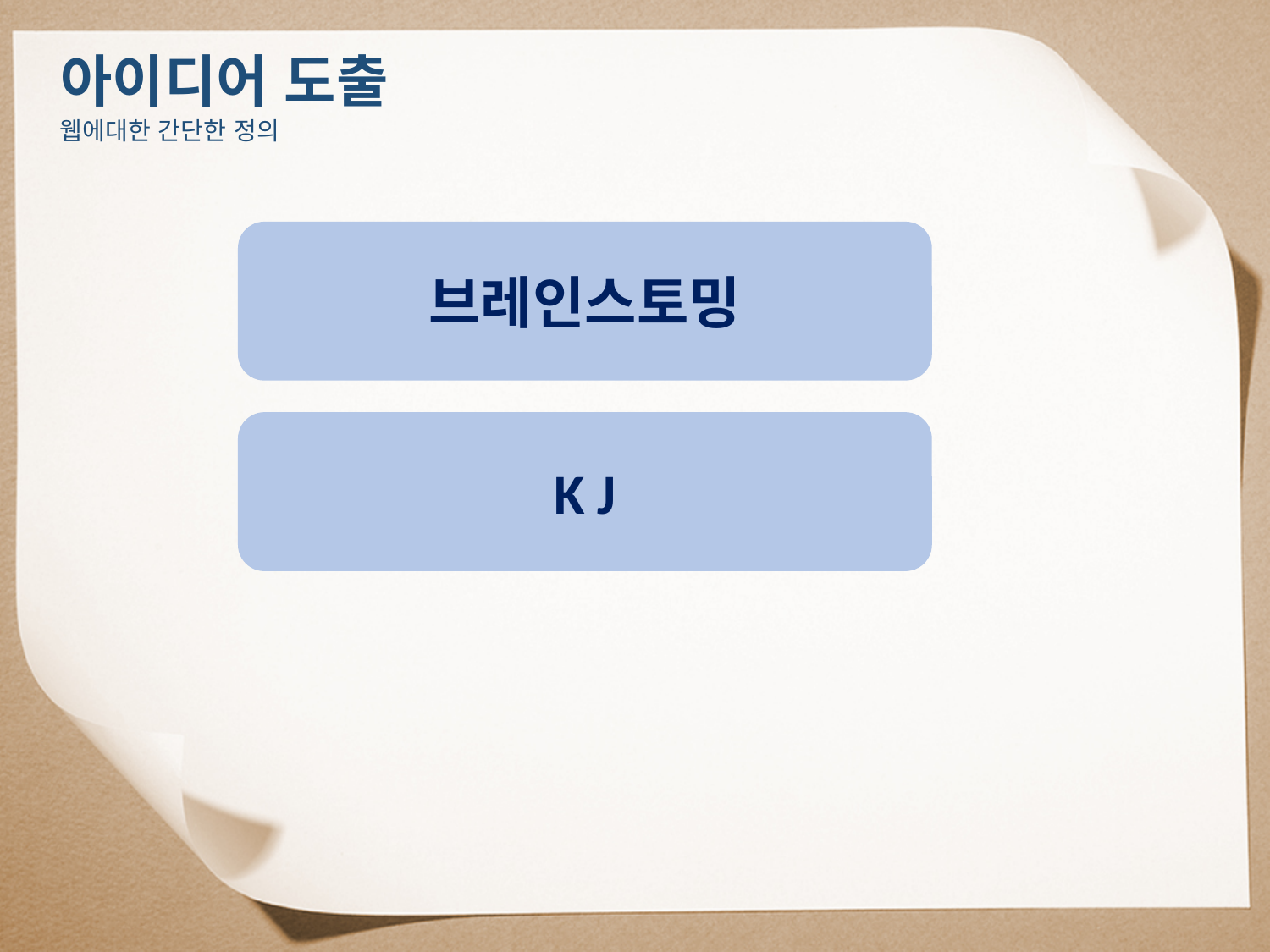

아이디어 도출
웹에대한 간단한 정의
브레인스토밍
K J